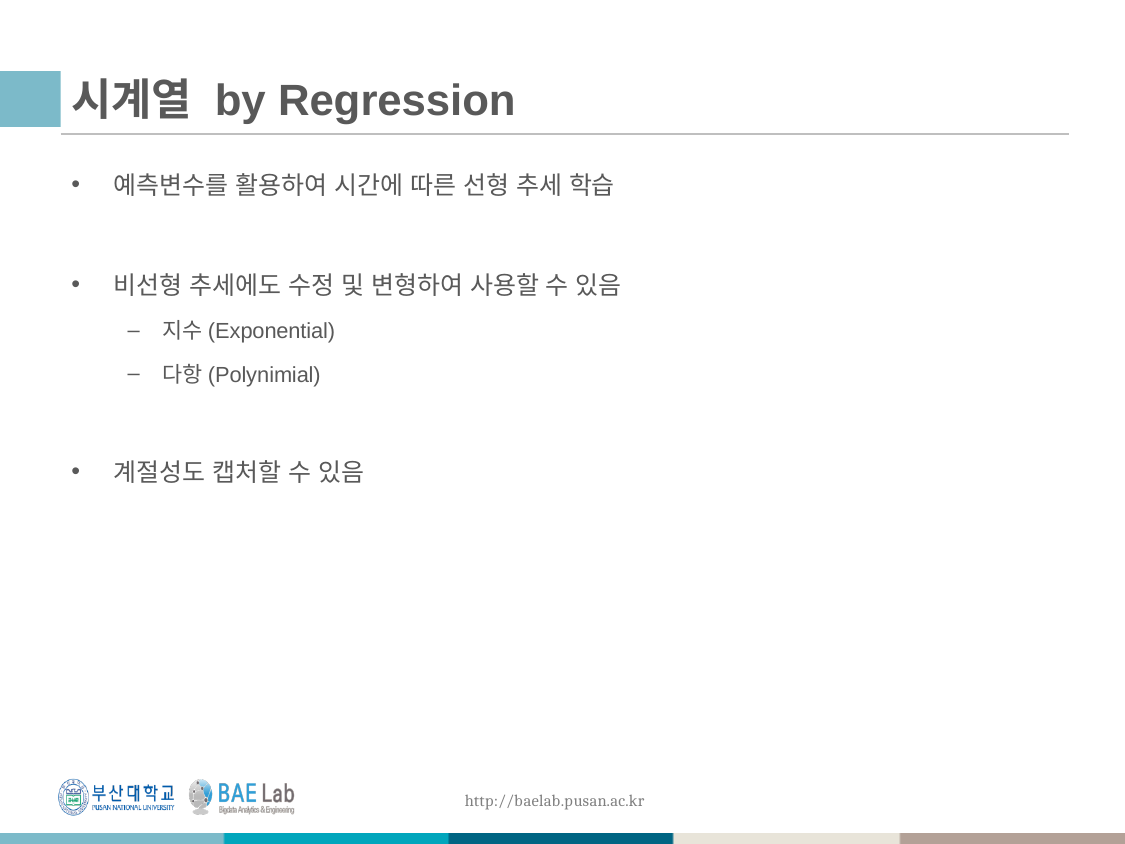

# 시계열 by Regression
예측변수를 활용하여 시간에 따른 선형 추세 학습

비선형 추세에도 수정 및 변형하여 사용할 수 있음
지수(Exponential)
다항(Polynimial)

계절성도 캡처할 수 있음